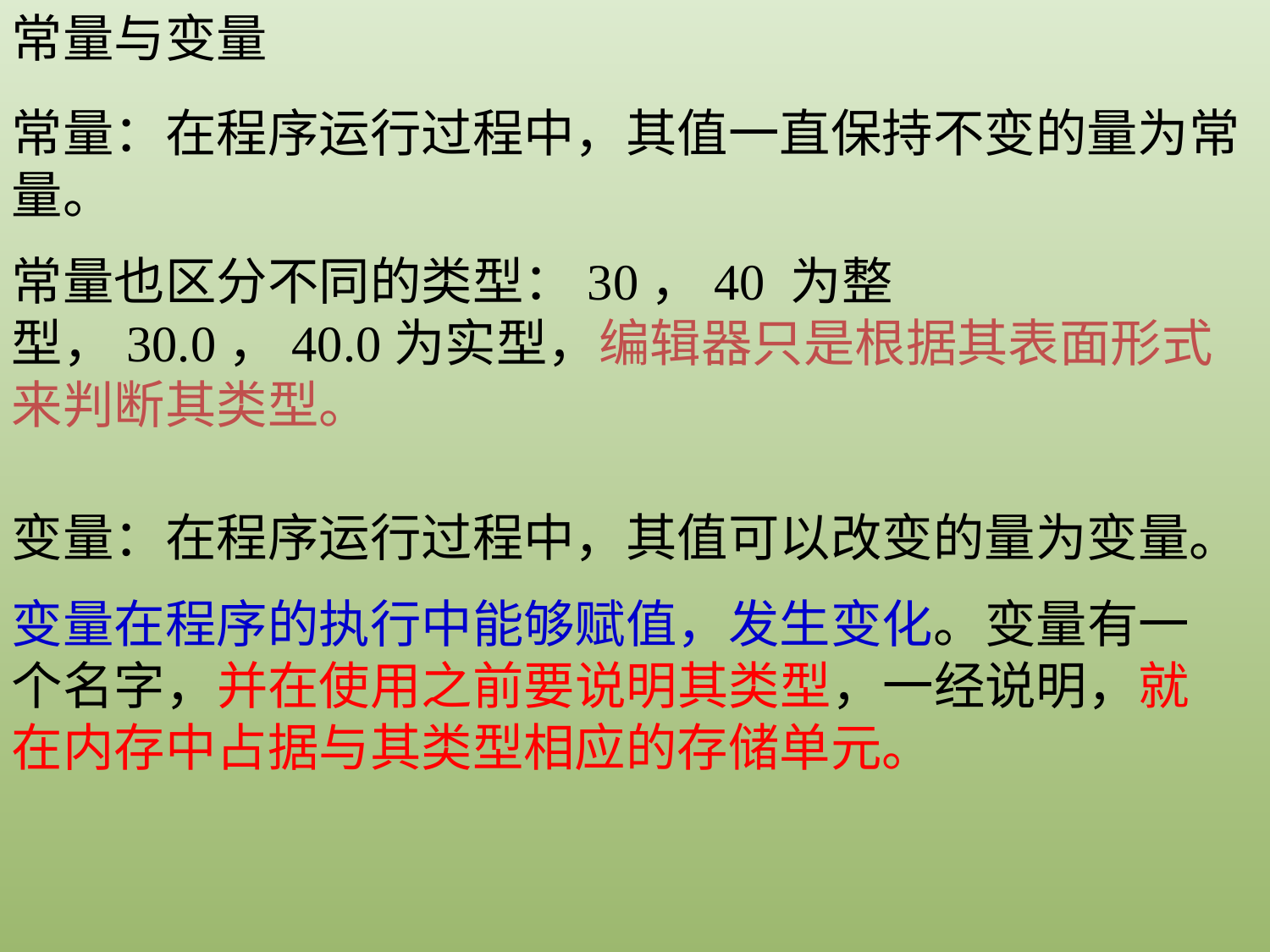

常量与变量
常量：在程序运行过程中，其值一直保持不变的量为常量。
常量也区分不同的类型：30，40 为整型，30.0，40.0为实型，编辑器只是根据其表面形式来判断其类型。
变量：在程序运行过程中，其值可以改变的量为变量。
变量在程序的执行中能够赋值，发生变化。变量有一个名字，并在使用之前要说明其类型，一经说明，就在内存中占据与其类型相应的存储单元。
22